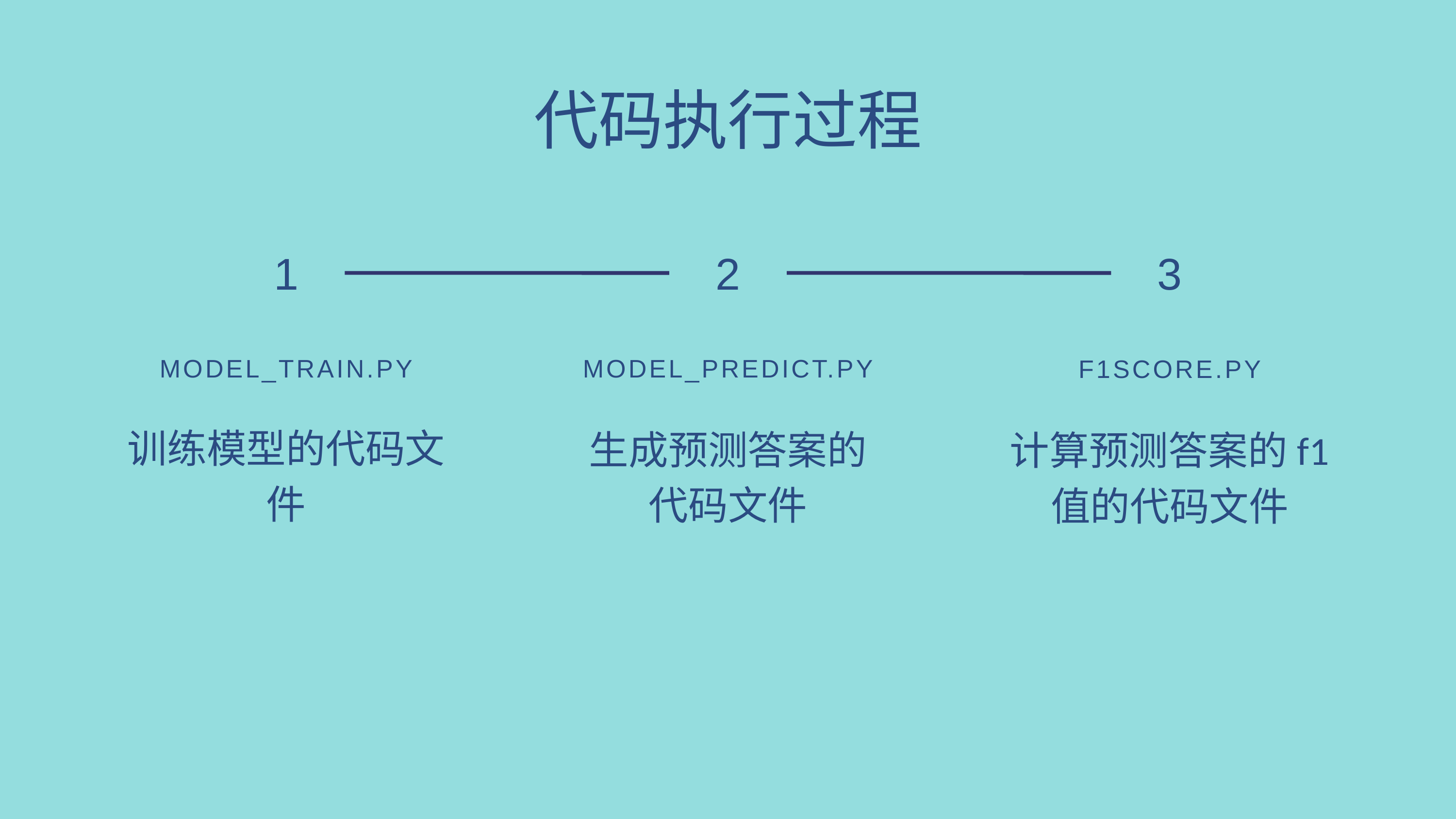

代码执行过程

1

2

3

MODEL_TRAIN.PY
训练模型的代码文件

MODEL_PREDICT.PY
生成预测答案的代码文件

F1SCORE.PY
计算预测答案的f1值的代码文件